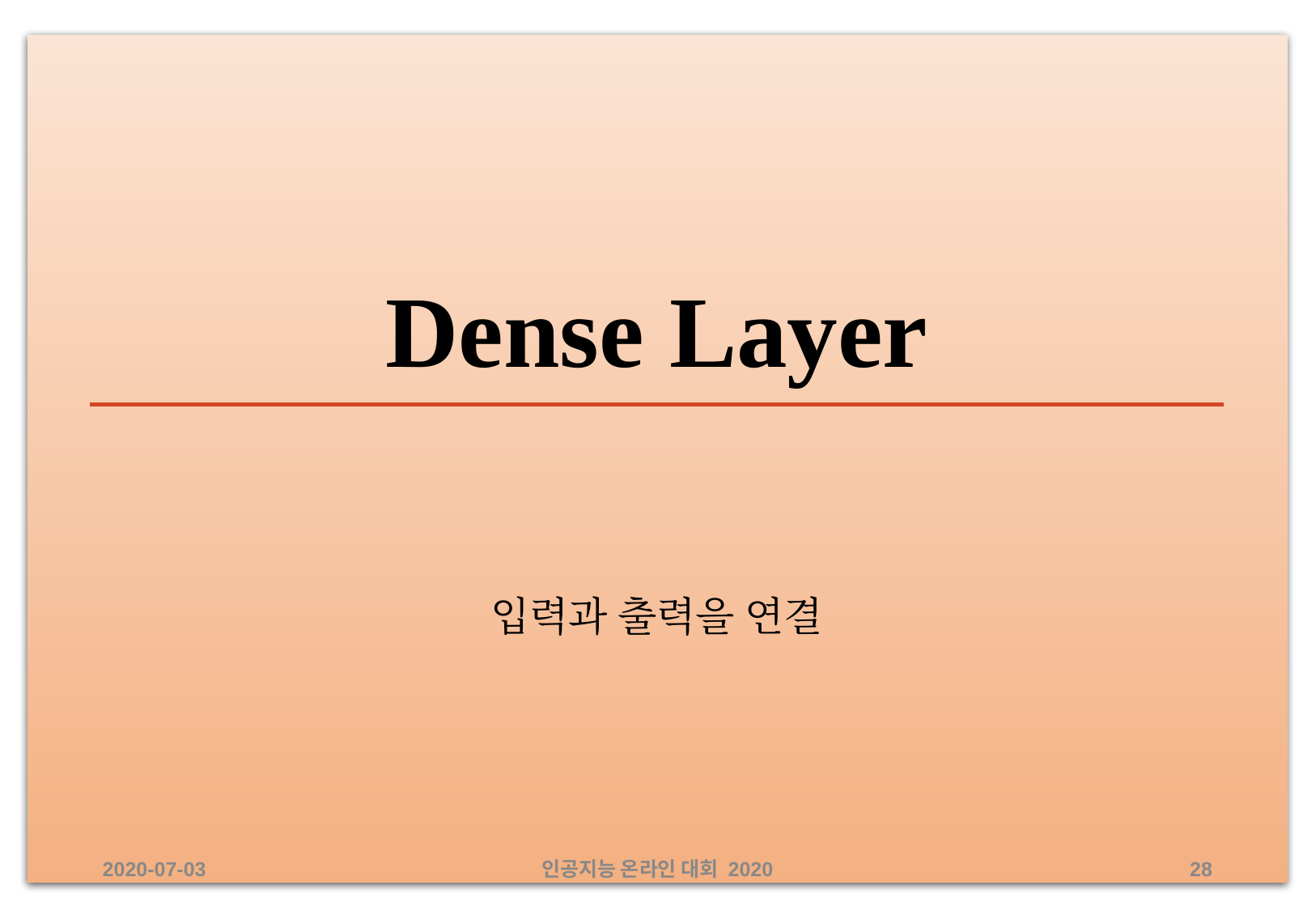

# Dense Layer
입력과 출력을 연결
2020-07-03
인공지능 온라인 대회 2020
28